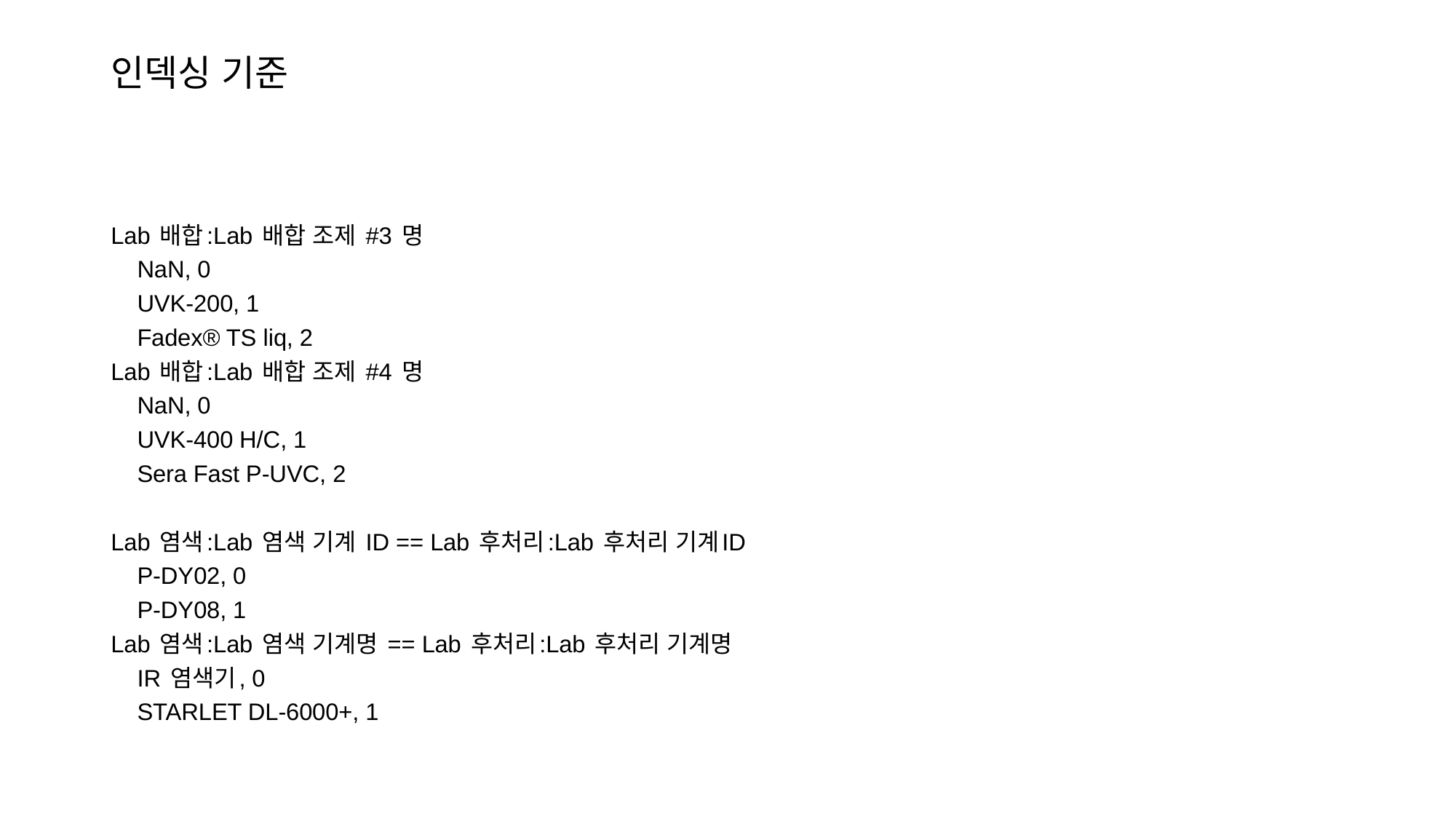

# 인덱싱 기준
Lab 배합:Lab 배합 조제 #3 명
    NaN, 0
    UVK-200, 1
    Fadex® TS liq, 2
Lab 배합:Lab 배합 조제 #4 명
    NaN, 0
    UVK-400 H/C, 1
    Sera Fast P-UVC, 2

Lab 염색:Lab 염색 기계 ID == Lab 후처리:Lab 후처리 기계ID
    P-DY02, 0
    P-DY08, 1
Lab 염색:Lab 염색 기계명 == Lab 후처리:Lab 후처리 기계명
    IR 염색기, 0
    STARLET DL-6000+, 1